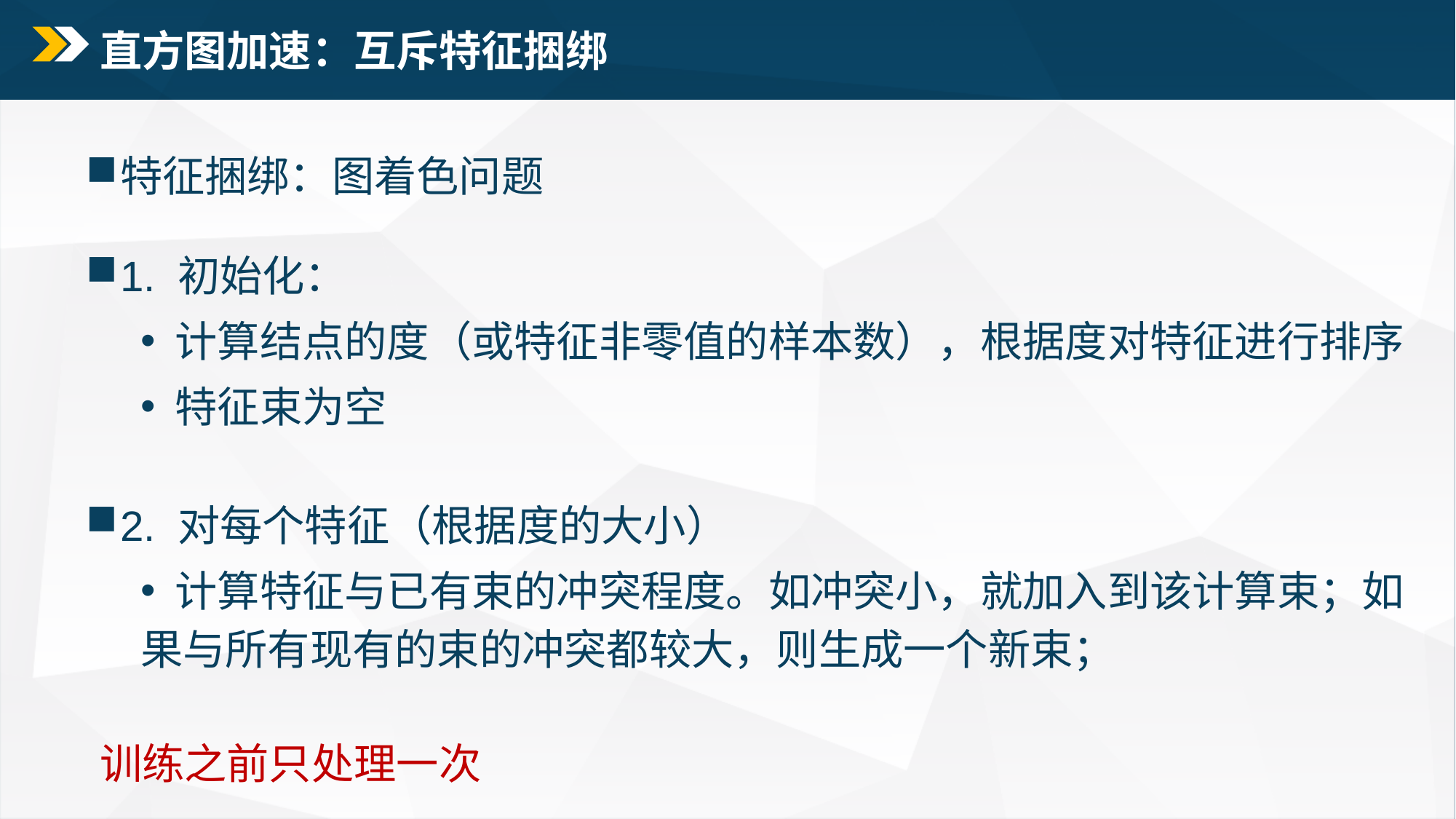

# 直方图加速：互斥特征捆绑
特征捆绑：图着色问题

1. 初始化：
 计算结点的度（或特征非零值的样本数），根据度对特征进行排序
 特征束为空

2. 对每个特征（根据度的大小）
 计算特征与已有束的冲突程度。如冲突小，就加入到该计算束；如果与所有现有的束的冲突都较大，则生成一个新束；
训练之前只处理一次